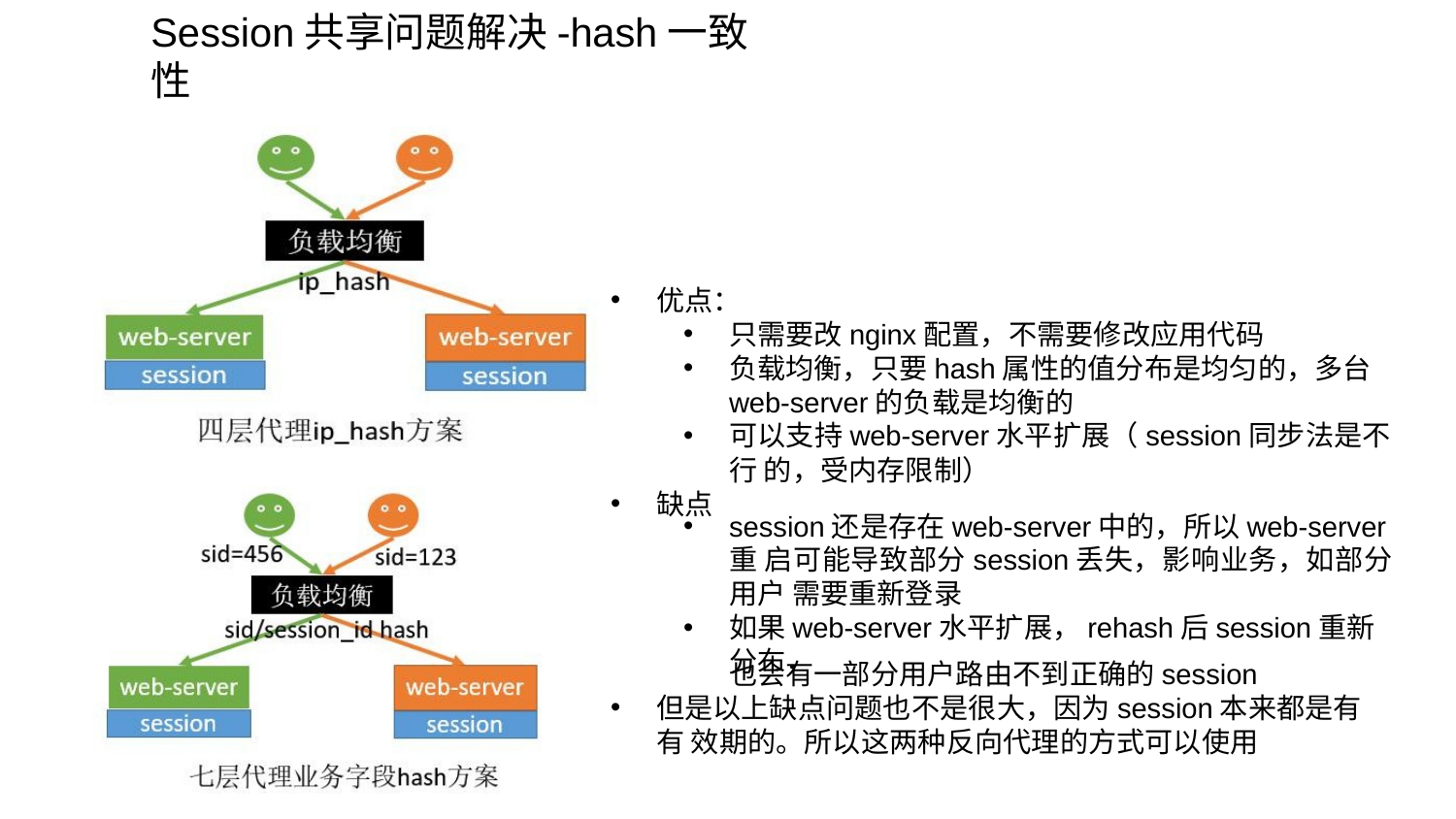

# Session共享问题解决-hash一致性

优点：
只需要改nginx配置，不需要修改应用代码
负载均衡，只要hash属性的值分布是均匀的，多台
web-server的负载是均衡的
可以支持web-server水平扩展（session同步法是不行 的，受内存限制）

session还是存在web-server中的，所以web-server重 启可能导致部分session丢失，影响业务，如部分用户 需要重新登录
如果web-server水平扩展，rehash后session重新分布，
缺点

也会有一部分用户路由不到正确的session
但是以上缺点问题也不是很大，因为session本来都是有有 效期的。所以这两种反向代理的方式可以使用